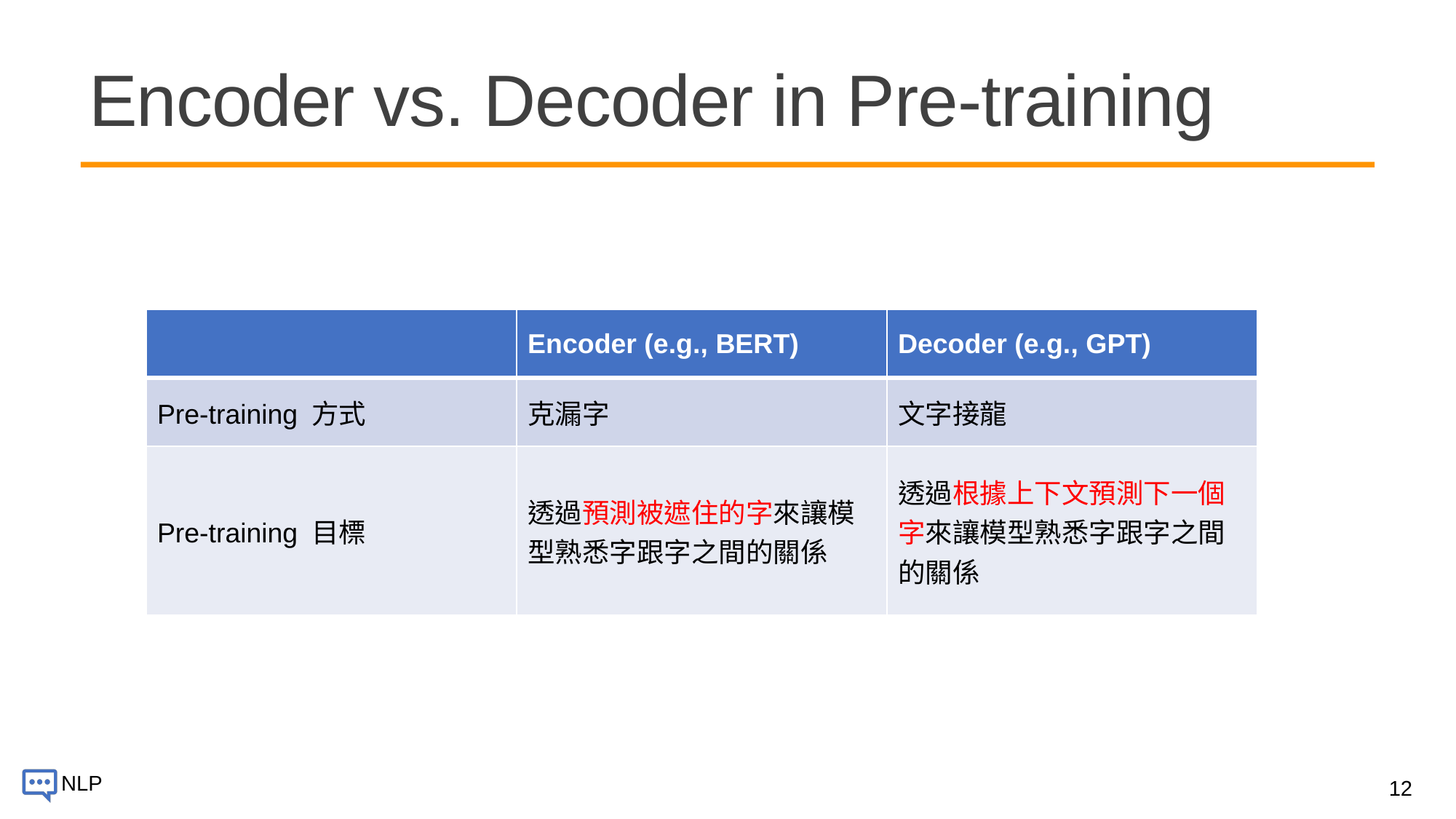

# Encoder vs. Decoder in Pre-training
|  | Encoder (e.g., BERT) | Decoder (e.g., GPT) |
| --- | --- | --- |
| Pre-training 方式 | 克漏字 | 文字接龍 |
| Pre-training 目標 | 透過預測被遮住的字來讓模型熟悉字跟字之間的關係 | 透過根據上下文預測下一個字來讓模型熟悉字跟字之間的關係 |
12